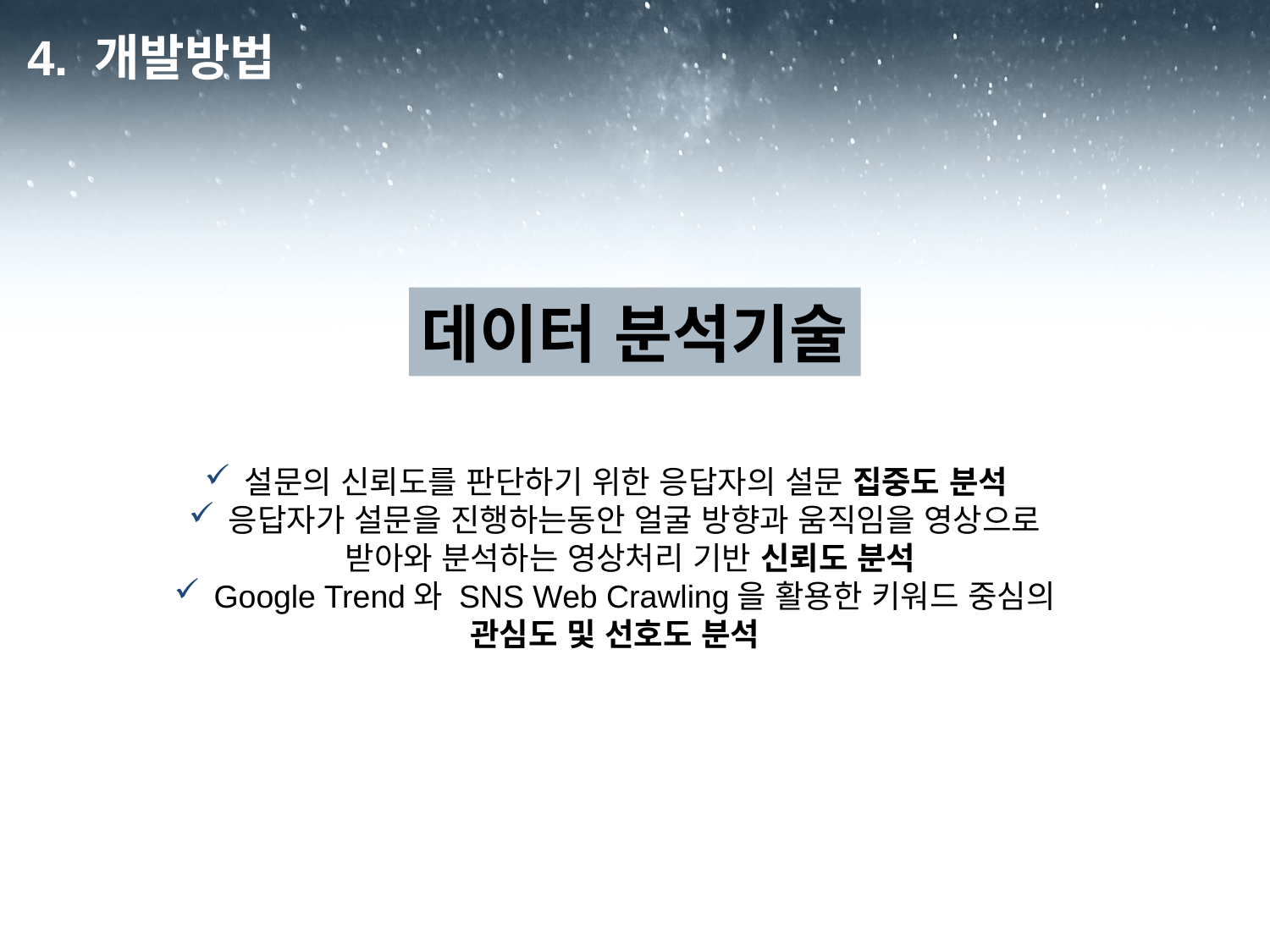

4. 개발방법
데이터 분석기술
설문의 신뢰도를 판단하기 위한 응답자의 설문 집중도 분석
응답자가 설문을 진행하는동안 얼굴 방향과 움직임을 영상으로 받아와 분석하는 영상처리 기반 신뢰도 분석
Google Trend와 SNS Web Crawling을 활용한 키워드 중심의
관심도 및 선호도 분석